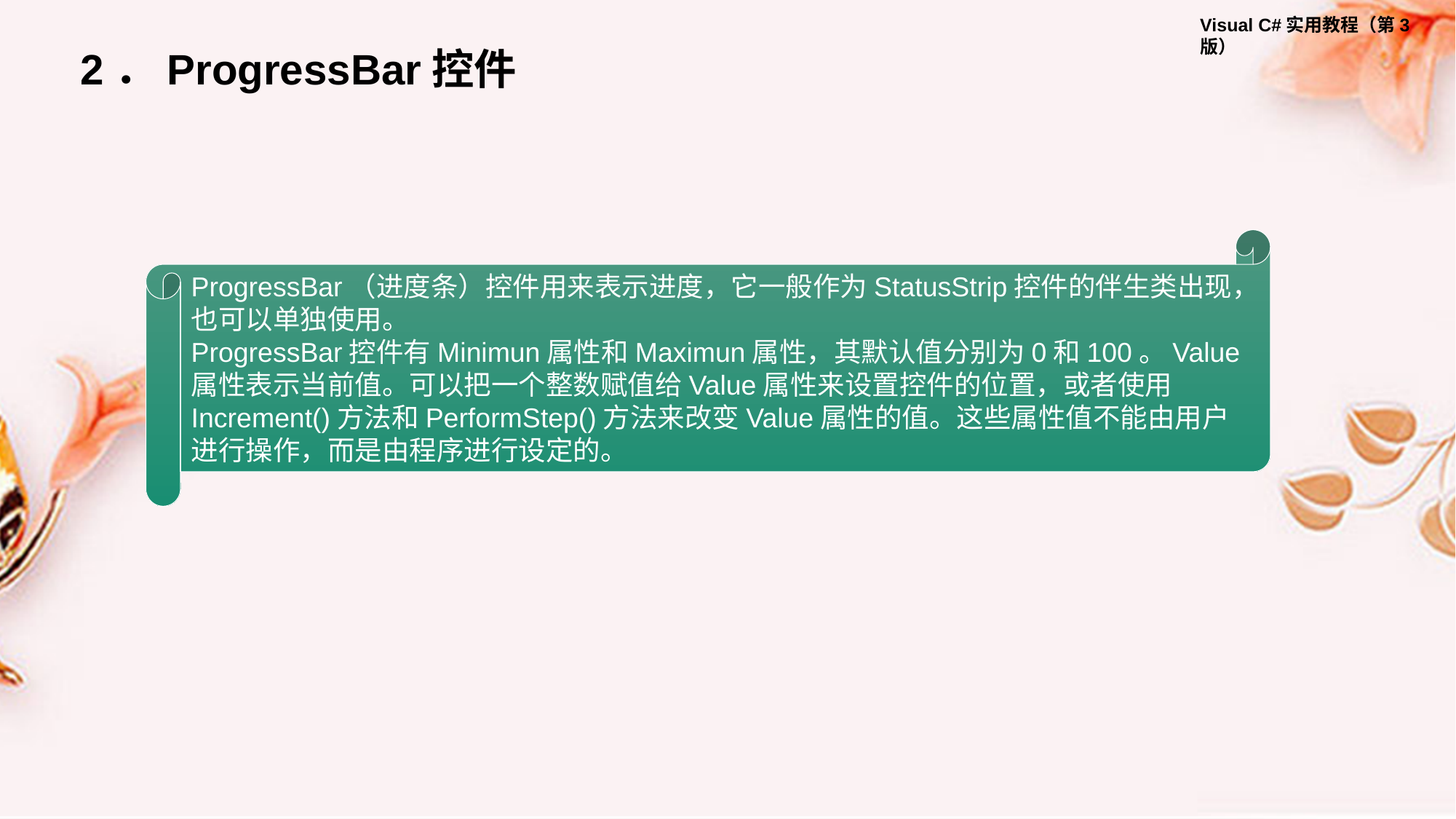

2．ProgressBar控件
ProgressBar（进度条）控件用来表示进度，它一般作为StatusStrip控件的伴生类出现，也可以单独使用。
ProgressBar控件有Minimun属性和Maximun属性，其默认值分别为0和100。Value属性表示当前值。可以把一个整数赋值给Value属性来设置控件的位置，或者使用Increment()方法和PerformStep()方法来改变Value属性的值。这些属性值不能由用户进行操作，而是由程序进行设定的。